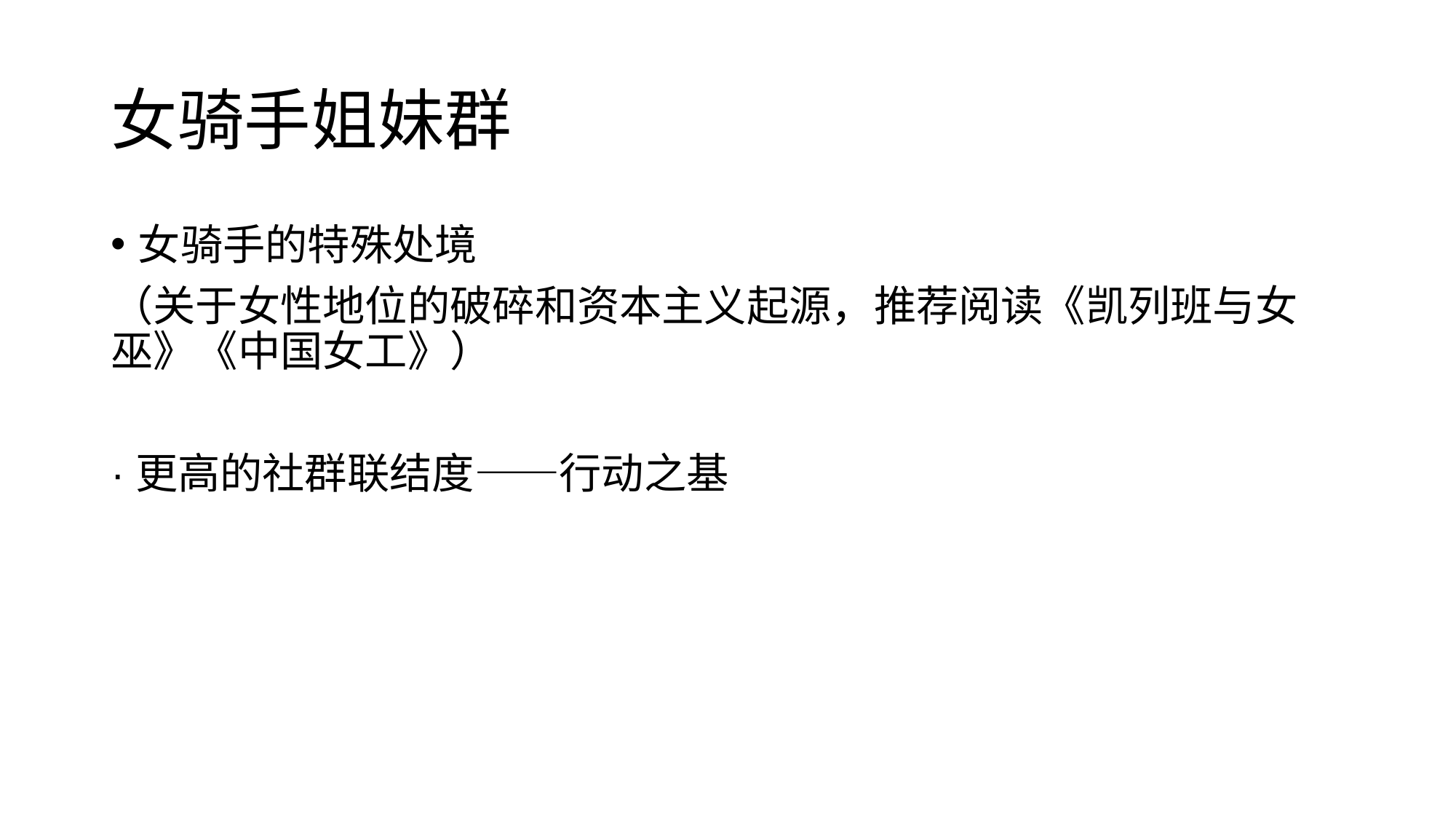

# 女骑手姐妹群
女骑手的特殊处境
（关于女性地位的破碎和资本主义起源，推荐阅读《凯列班与女巫》《中国女工》）

·更高的社群联结度——行动之基